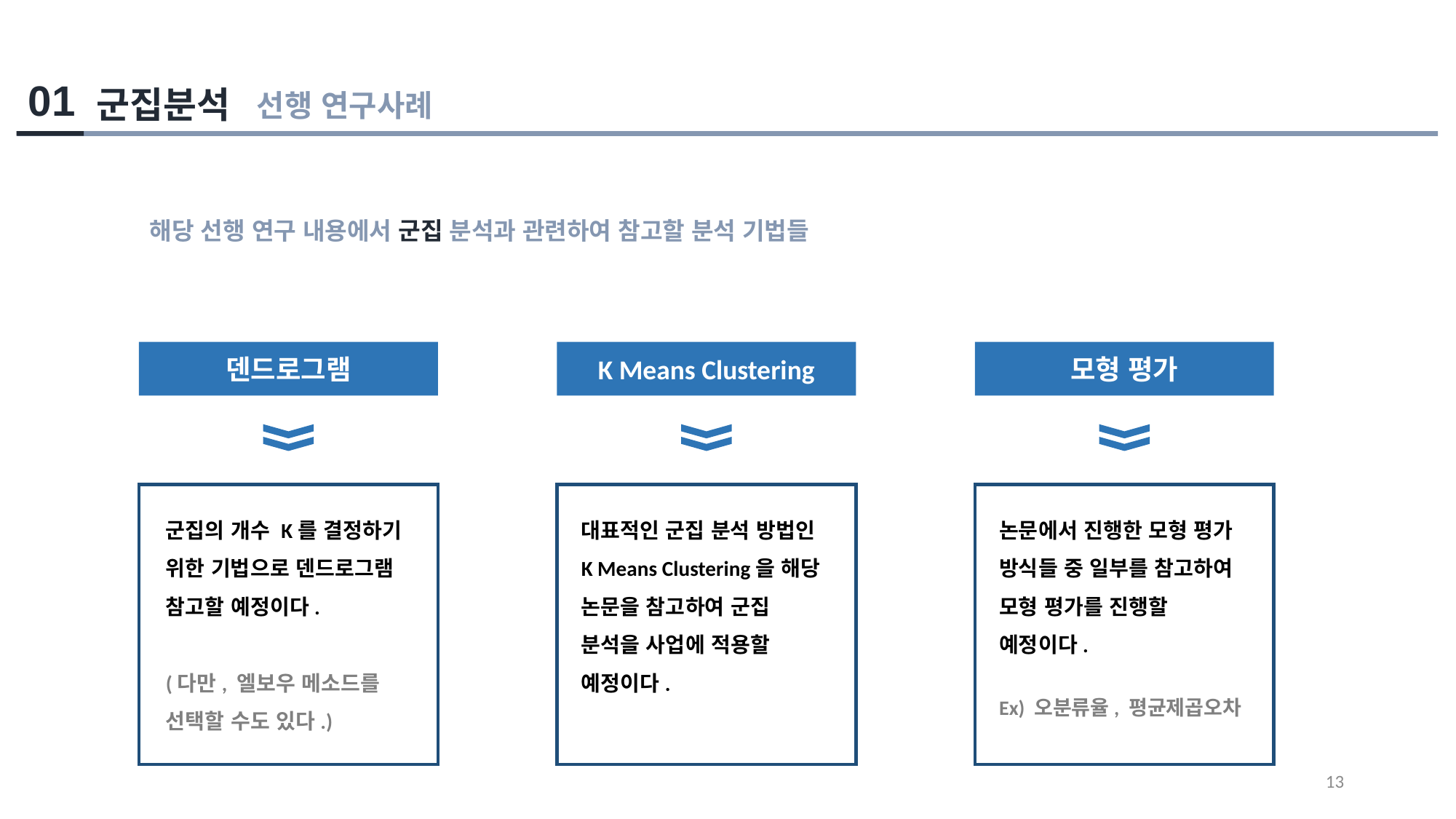

01
군집분석
선행 연구사례

해당 선행 연구 내용에서 군집 분석과 관련하여 참고할 분석 기법들
덴드로그램
K Means Clustering
모형 평가

군집의 개수 K를 결정하기 위한 기법으로 덴드로그램
참고할 예정이다.
(다만, 엘보우 메소드를 선택할 수도 있다.)
대표적인 군집 분석 방법인
K Means Clustering을 해당 논문을 참고하여 군집 분석을 사업에 적용할 예정이다.
논문에서 진행한 모형 평가 방식들 중 일부를 참고하여 모형 평가를 진행할 예정이다.
Ex) 오분류율, 평균제곱오차
13